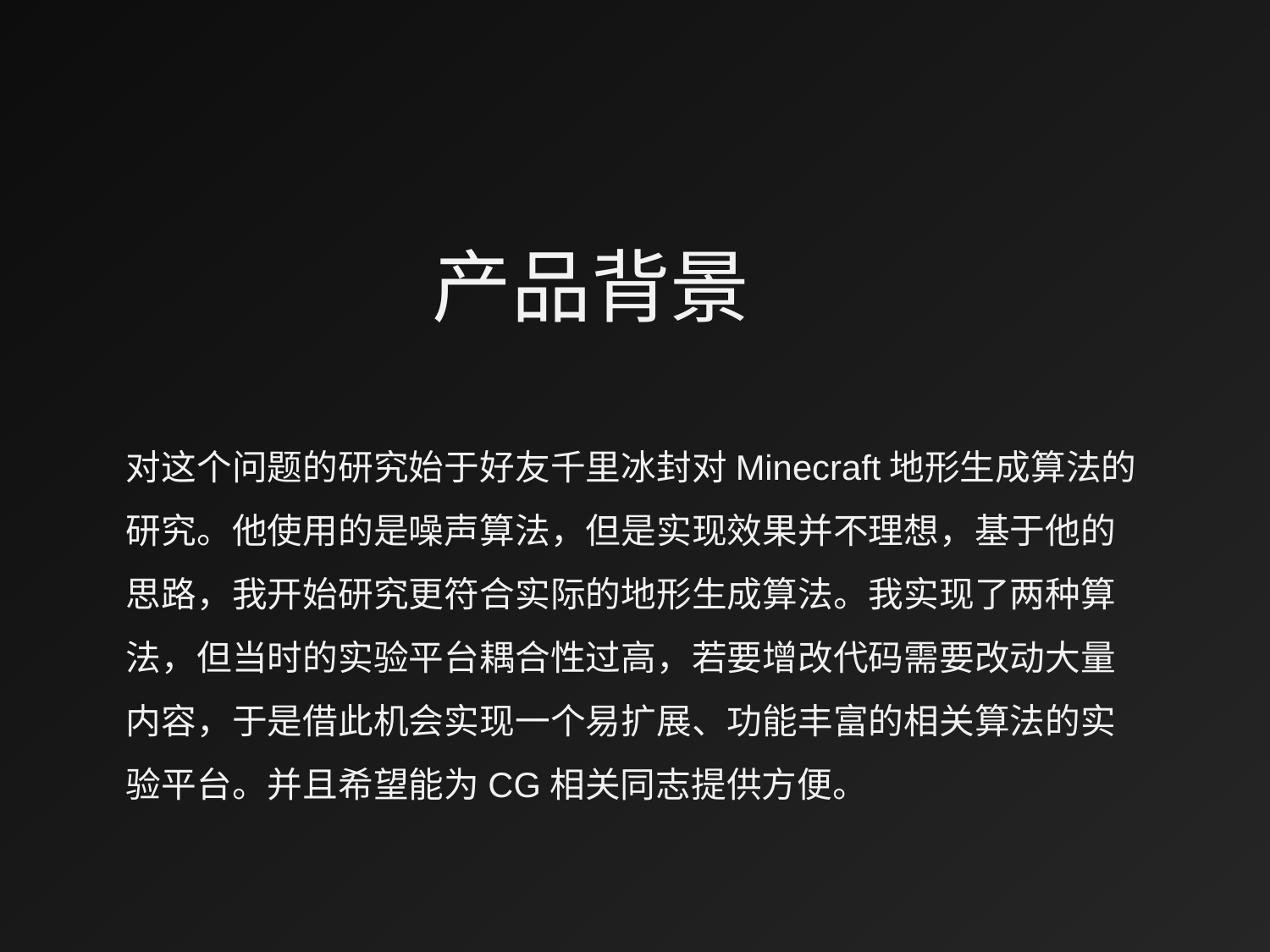

产品背景
对这个问题的研究始于好友千里冰封对Minecraft地形生成算法的研究。他使用的是噪声算法，但是实现效果并不理想，基于他的思路，我开始研究更符合实际的地形生成算法。我实现了两种算法，但当时的实验平台耦合性过高，若要增改代码需要改动大量内容，于是借此机会实现一个易扩展、功能丰富的相关算法的实验平台。并且希望能为CG相关同志提供方便。